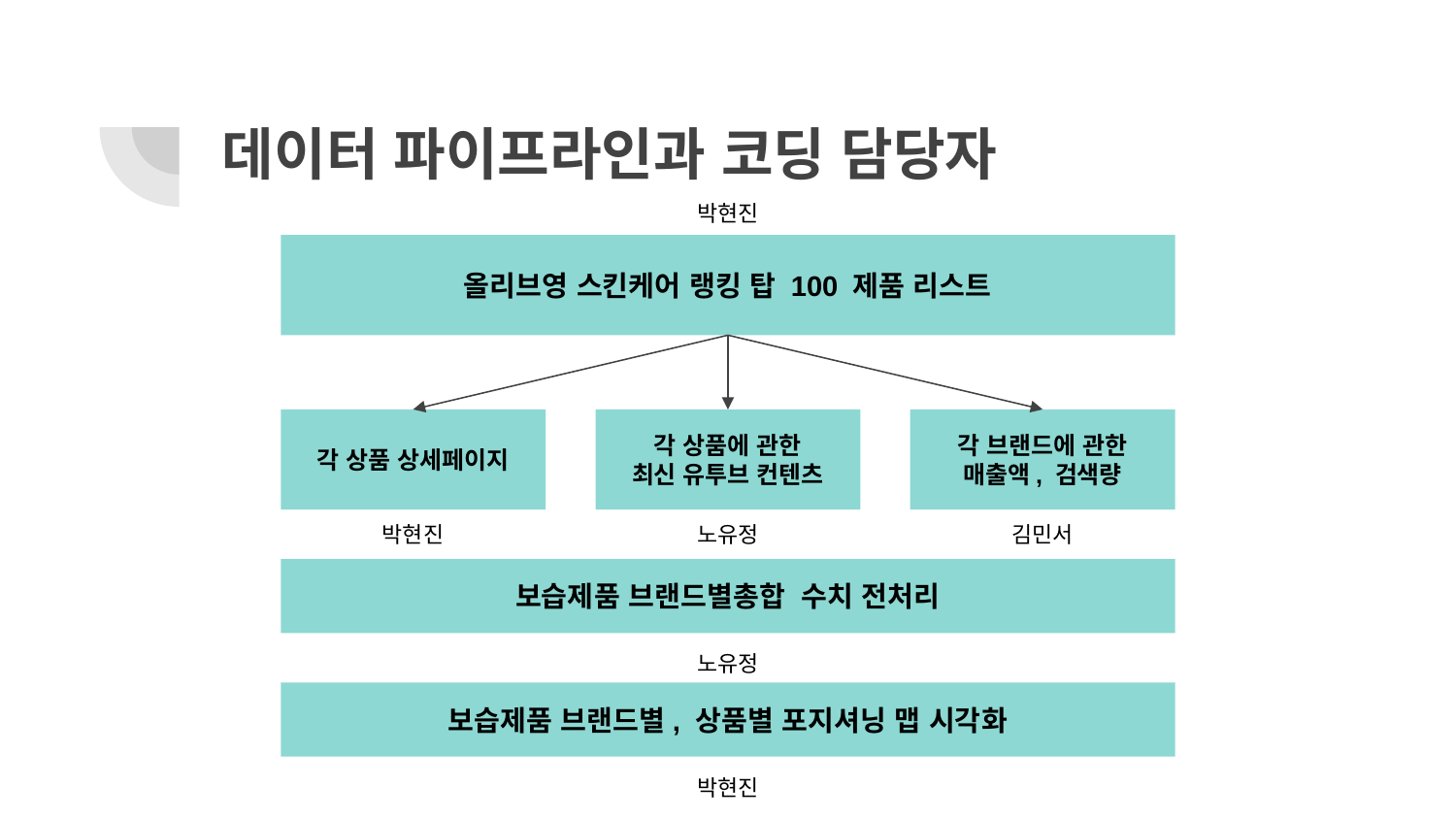

# 데이터 파이프라인과 코딩 담당자
박현진
올리브영 스킨케어 랭킹 탑 100 제품 리스트
각 상품 상세페이지
각 상품에 관한
최신 유투브 컨텐츠
각 브랜드에 관한
매출액, 검색량
노유정
김민서
박현진
보습제품 브랜드별총합  수치 전처리
노유정
보습제품 브랜드별, 상품별 포지셔닝 맵 시각화
박현진